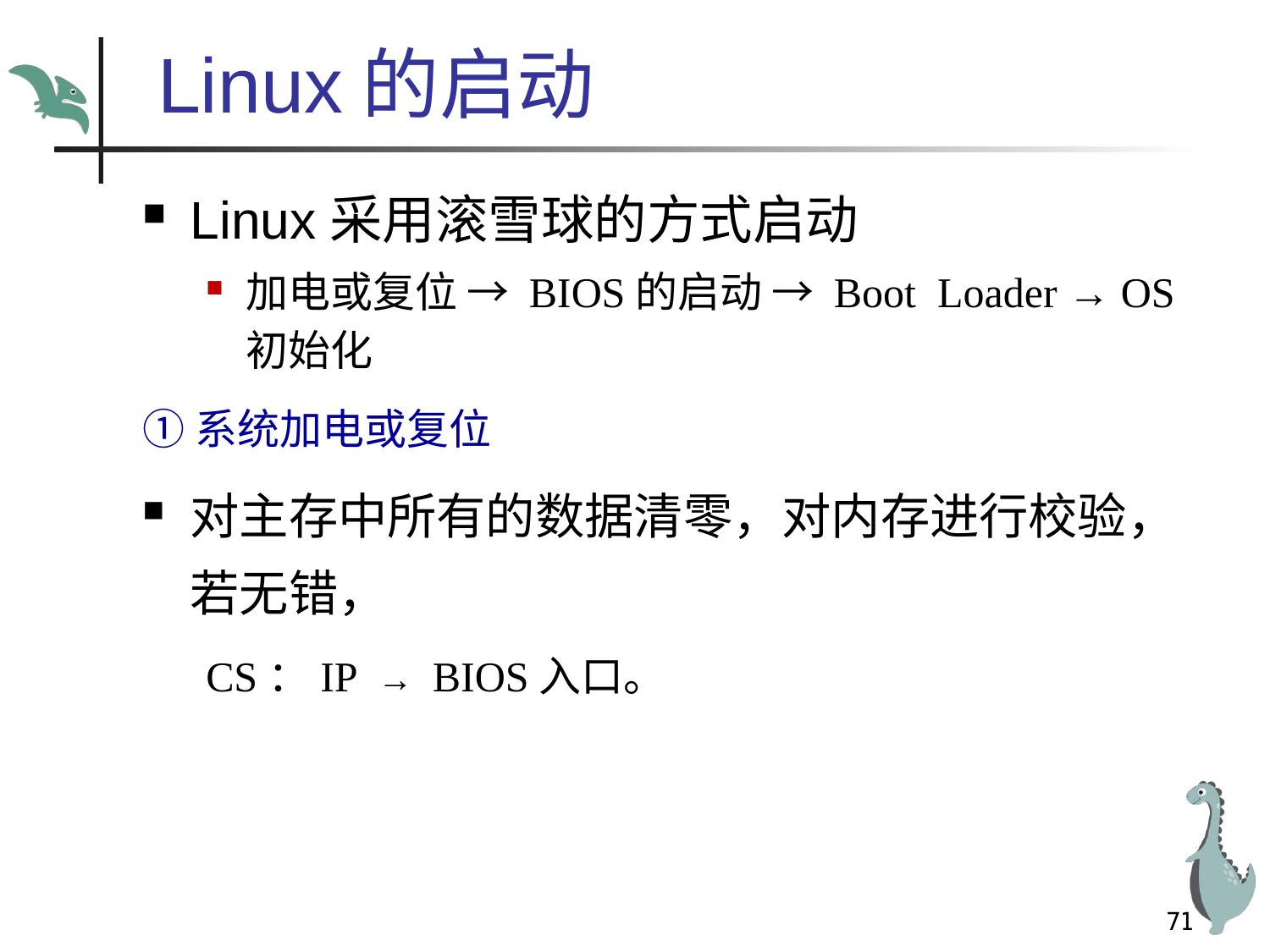

# Linux的启动
Linux采用滚雪球的方式启动
加电或复位 → BIOS的启动 → Boot  Loader → OS初始化
①系统加电或复位
对主存中所有的数据清零，对内存进行校验，若无错，
CS：IP  →  BIOS入口。

71